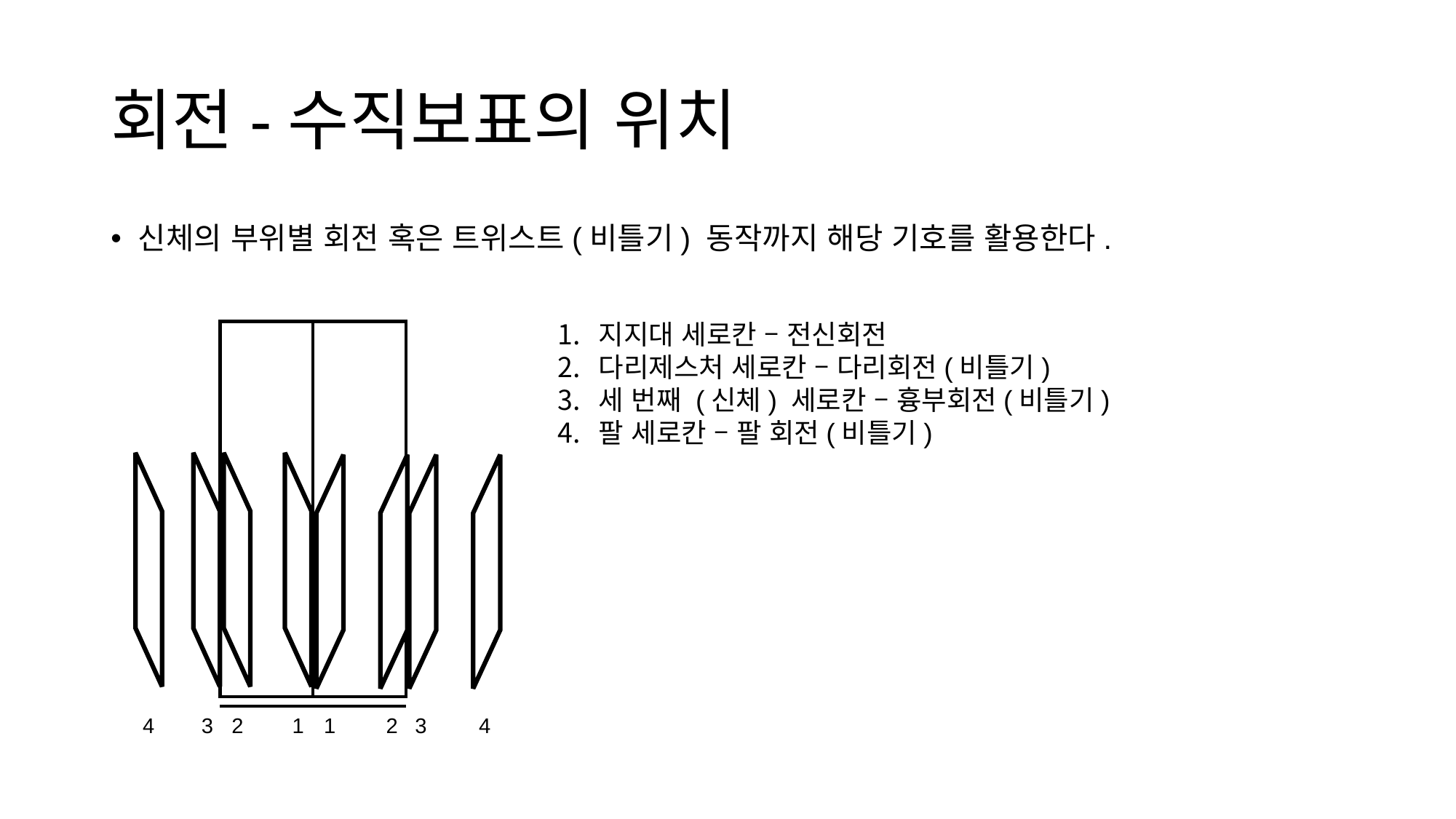

# 회전-수직보표의 위치
신체의 부위별 회전 혹은 트위스트(비틀기) 동작까지 해당 기호를 활용한다.
지지대 세로칸 – 전신회전
다리제스처 세로칸 – 다리회전(비틀기)
세 번째 (신체) 세로칸 – 흉부회전(비틀기)
팔 세로칸 – 팔 회전(비틀기)

4
3
2
1
1
2
3
4